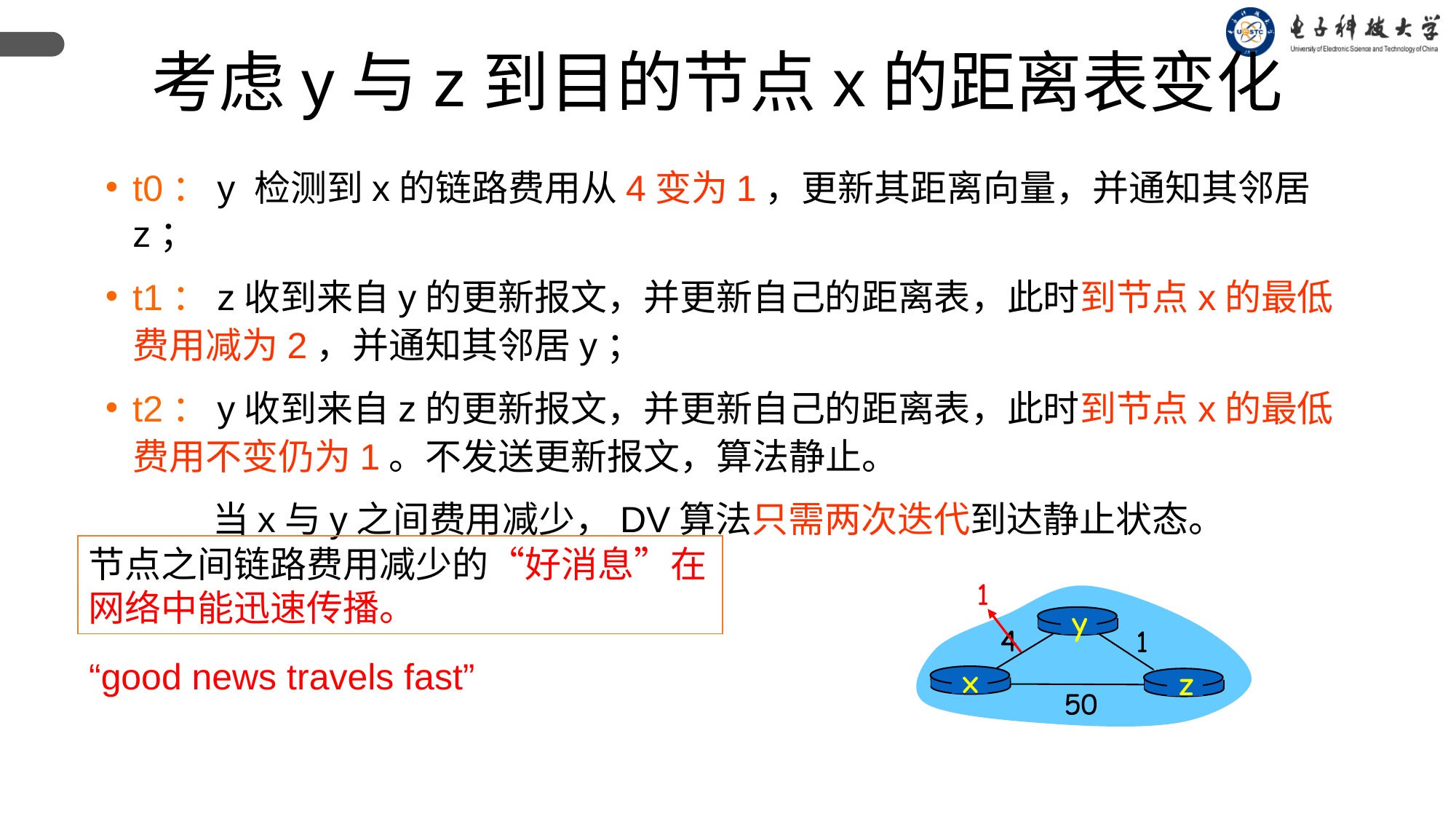

考虑y与z到目的节点x的距离表变化
t0：y 检测到x的链路费用从4变为1，更新其距离向量，并通知其邻居z；
t1：z收到来自y的更新报文，并更新自己的距离表，此时到节点x的最低费用减为2，并通知其邻居y；
t2：y收到来自z的更新报文，并更新自己的距离表，此时到节点x的最低费用不变仍为1。不发送更新报文，算法静止。
            当x与y之间费用减少，DV算法只需两次迭代到达静止状态。
节点之间链路费用减少的“好消息”在网络中能迅速传播。
1

y

4
1

x

z

50

“good news travels fast”